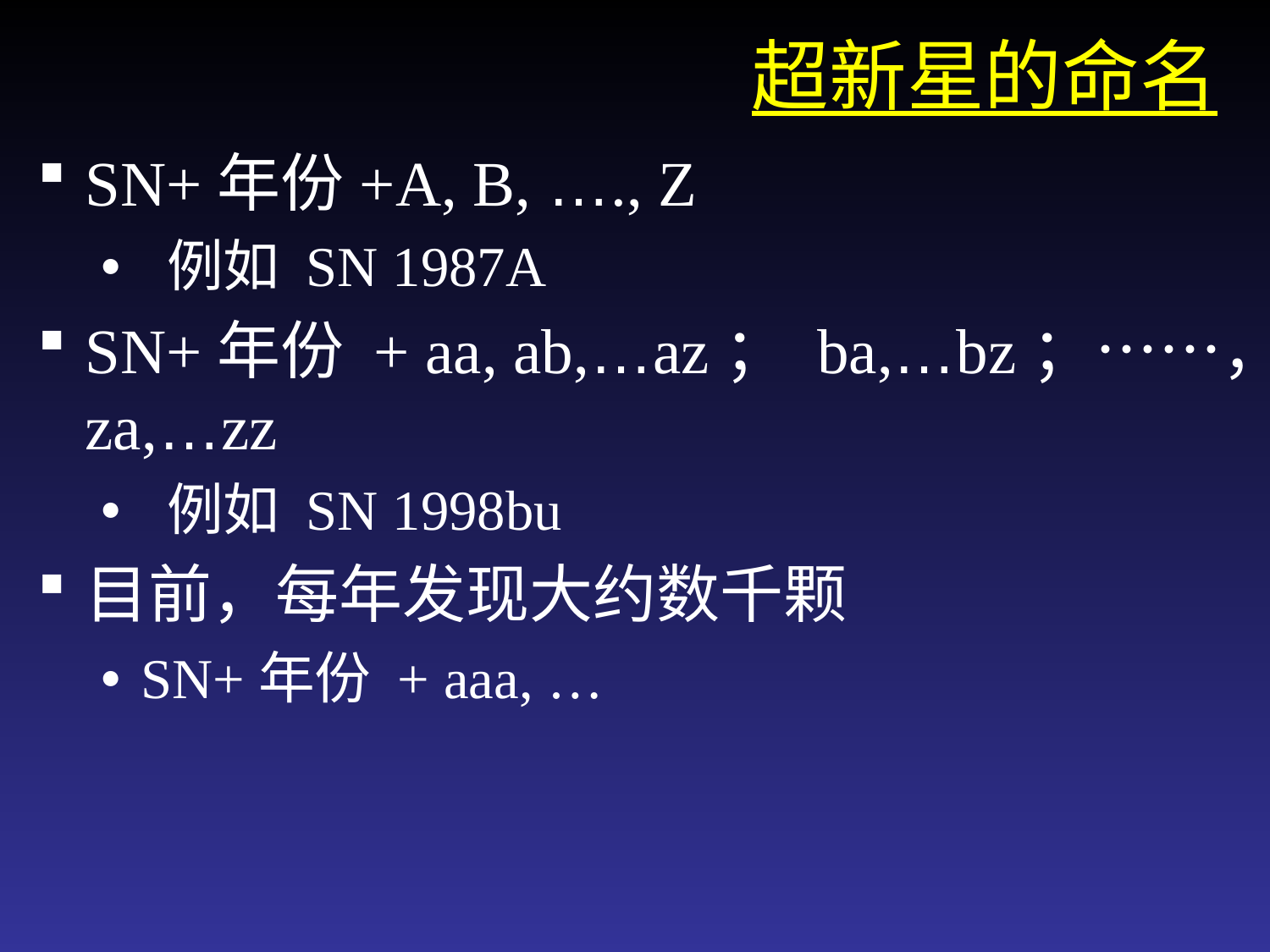

# 超新星的命名
SN+年份+A, B, …., Z
 例如 SN 1987A
SN+年份 + aa, ab,…az； ba,…bz；……，za,…zz
 例如 SN 1998bu
目前，每年发现大约数千颗
SN+年份 + aaa, …